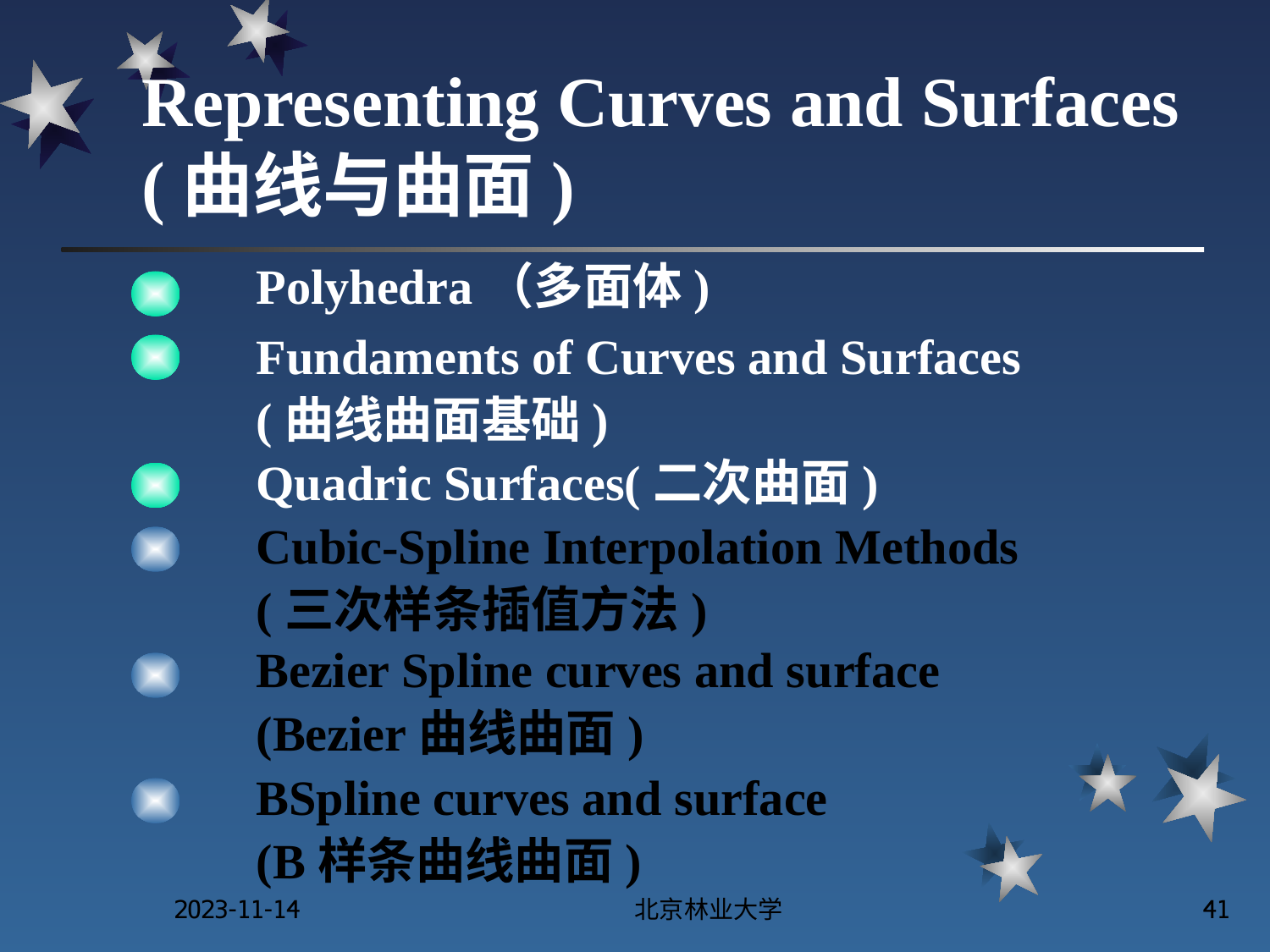

# Representing Curves and Surfaces (曲线与曲面)
Polyhedra（多面体)

Fundaments of Curves and Surfaces
(曲线曲面基础)

Quadric Surfaces(二次曲面)

Cubic-Spline Interpolation Methods
(三次样条插值方法)

Bezier Spline curves and surface
(Bezier曲线曲面)

BSpline curves and surface
(B样条曲线曲面)

2023-11-14
北京林业大学
41